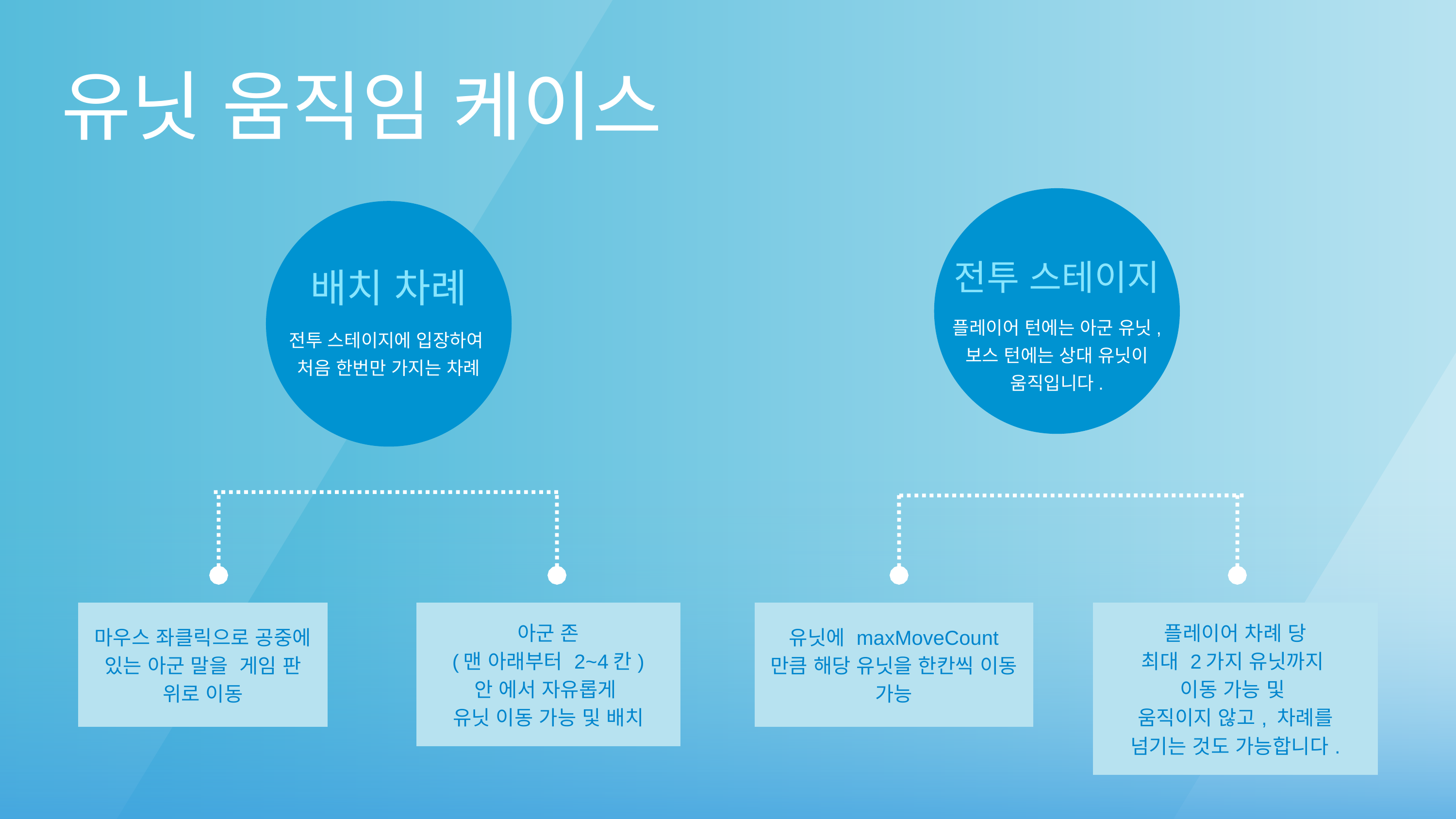

유닛 움직임 케이스

전투 스테이지
플레이어 턴에는 아군 유닛,
보스 턴에는 상대 유닛이 움직입니다.
배치 차례
전투 스테이지에 입장하여
처음 한번만 가지는 차례

| 마우스 좌클릭으로 공중에 있는 아군 말을 게임 판 위로 이동 |
| --- |
| 아군 존 (맨 아래부터 2~4칸) 안 에서 자유롭게 유닛 이동 가능 및 배치 |
| --- |
| 유닛에 maxMoveCount 만큼 해당 유닛을 한칸씩 이동 가능 |
| --- |
| 플레이어 차례 당 최대 2가지 유닛까지 이동 가능 및 움직이지 않고, 차례를 넘기는 것도 가능합니다. |
| --- |